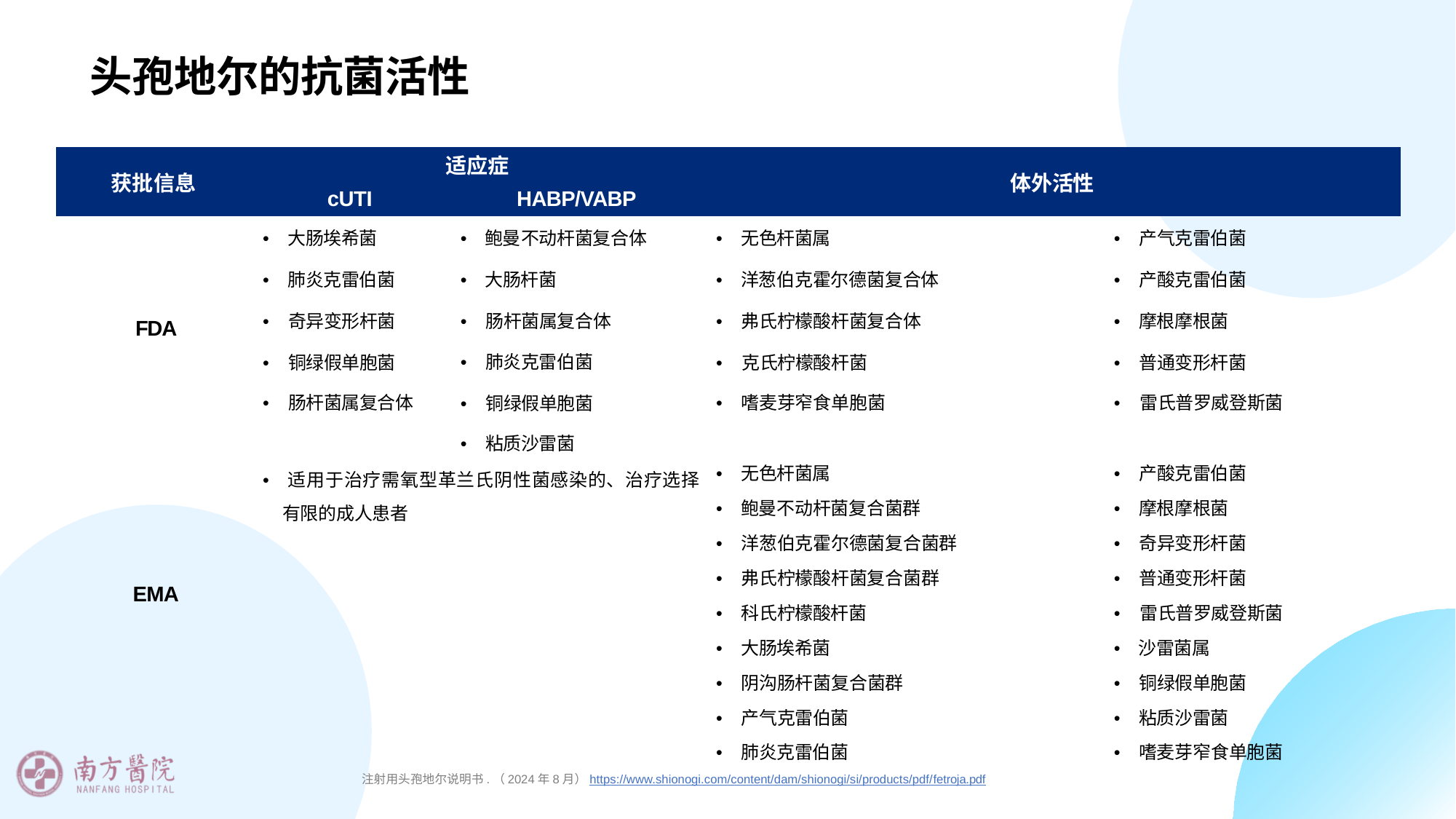

# 头孢地尔的抗菌活性

| 获批信息 | 适应症 |  | 体外活性 |  |
| --- | --- | --- | --- | --- |
|  | cUTI | HABP/VABP |  |  |
| FDA | • 大肠埃希菌 • 肺炎克雷伯菌 • 奇异变形杆菌 • 铜绿假单胞菌 • 肠杆菌属复合体 | • 鲍曼不动杆菌复合体 • 大肠杆菌 • 肠杆菌属复合体 • 肺炎克雷伯菌 • 铜绿假单胞菌 • 粘质沙雷菌 | • 无色杆菌属 • 洋葱伯克霍尔德菌复合体 • 弗氏柠檬酸杆菌复合体 • 克氏柠檬酸杆菌 • 嗜麦芽窄食单胞菌 | • 产气克雷伯菌 • 产酸克雷伯菌 • 摩根摩根菌 • 普通变形杆菌 • 雷氏普罗威登斯菌 |
| EMA | • 适用于治疗需氧型革兰氏阴性菌感染的、治疗选择有限的成人患者 |  | • 无色杆菌属 • 鲍曼不动杆菌复合菌群 • 洋葱伯克霍尔德菌复合菌群 • 弗氏柠檬酸杆菌复合菌群 • 科氏柠檬酸杆菌 • 大肠埃希菌 • 阴沟肠杆菌复合菌群 • 产气克雷伯菌 • 肺炎克雷伯菌 | • 产酸克雷伯菌 • 摩根摩根菌 • 奇异变形杆菌 • 普通变形杆菌 • 雷氏普罗威登斯菌 • 沙雷菌属 • 铜绿假单胞菌 • 粘质沙雷菌 • 嗜麦芽窄食单胞菌 |
 注射用头孢地尔说明书.（2024年8月）https://www.shionogi.com/content/dam/shionogi/si/products/pdf/fetroja.pdf